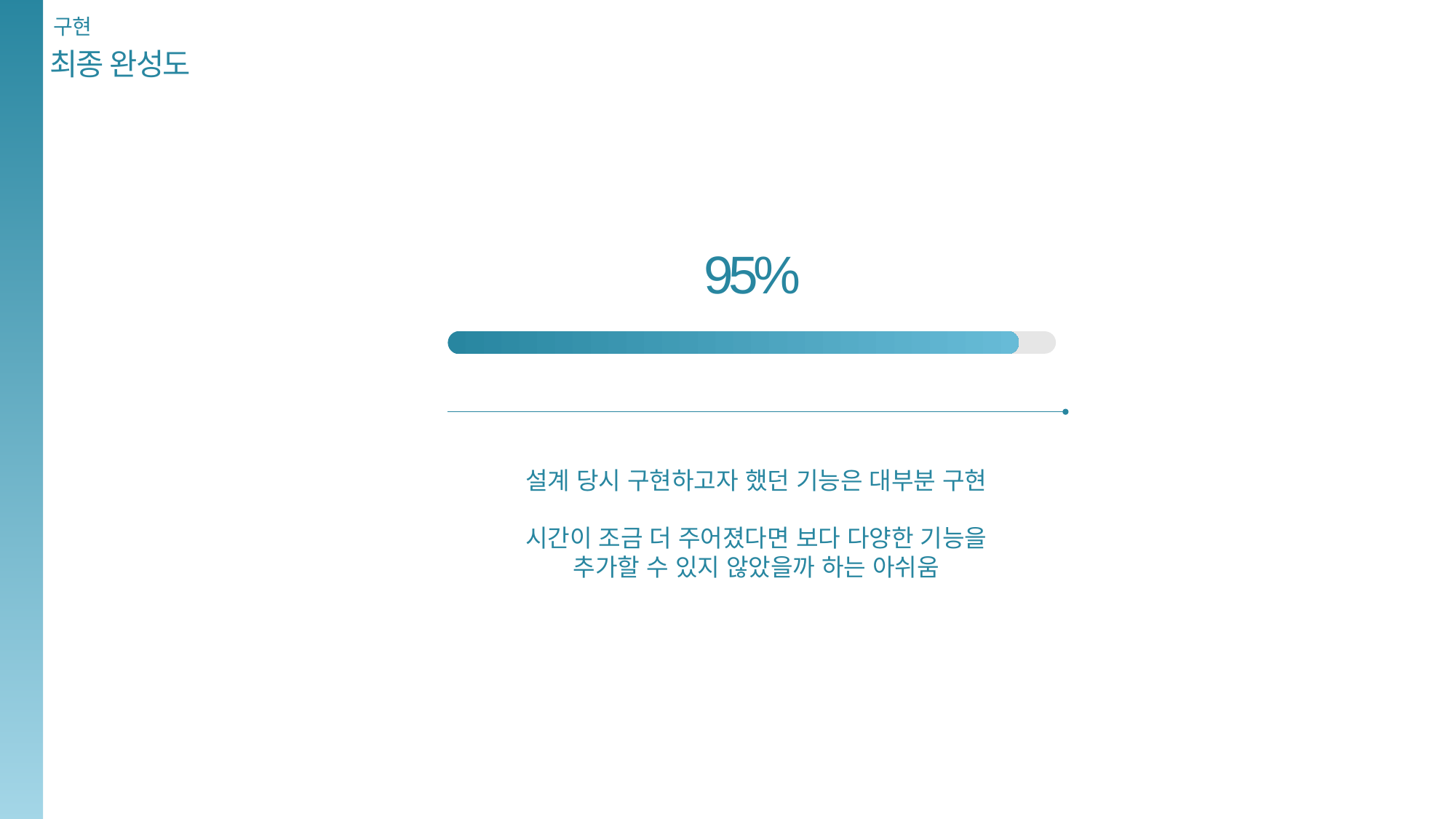

구현
03
최종 완성도
95%

설계 당시 구현하고자 했던 기능은 대부분 구현

시간이 조금 더 주어졌다면 보다 다양한 기능을
추가할 수 있지 않았을까 하는 아쉬움